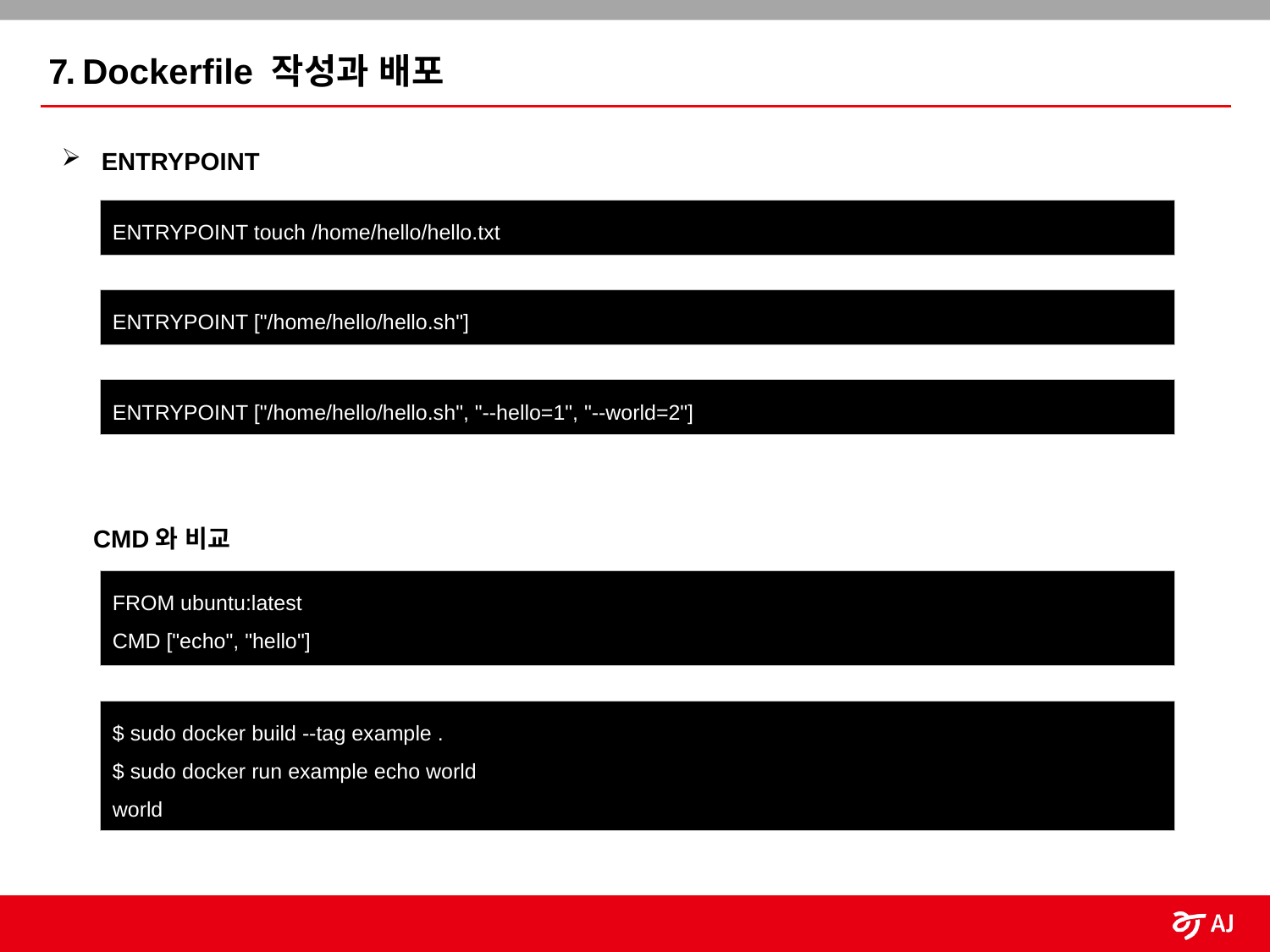

7. Dockerfile 작성과 배포
ENTRYPOINT
ENTRYPOINT touch /home/hello/hello.txt
ENTRYPOINT ["/home/hello/hello.sh"]
ENTRYPOINT ["/home/hello/hello.sh", "--hello=1", "--world=2"]
    CMD와 비교
FROM ubuntu:latest
CMD ["echo", "hello"]
$ sudo docker build --tag example .
$ sudo docker run example echo world
world